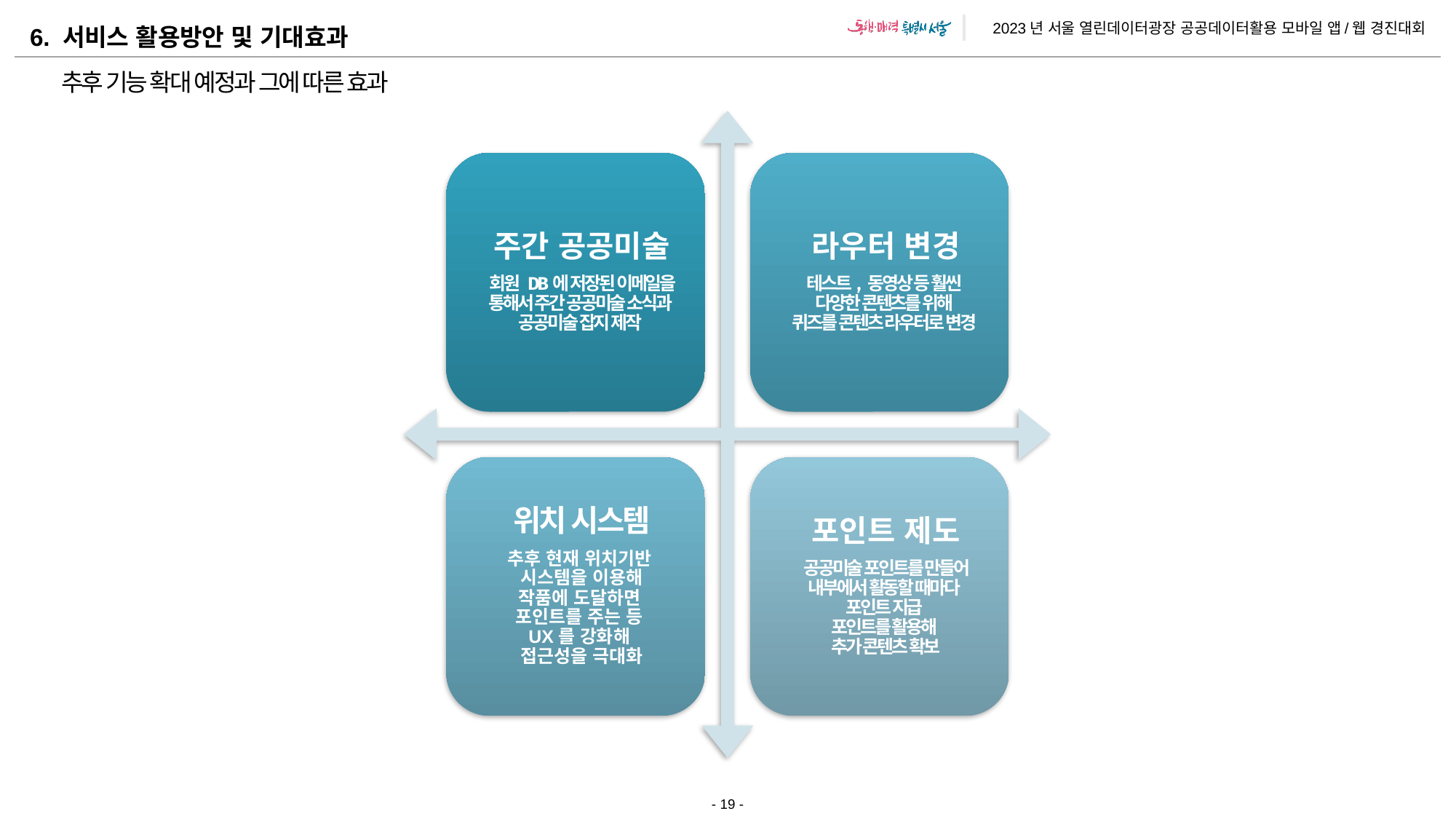

추후 기능 확대 예정과 그에 따른 효과
주간 공공미술
회원 DB에 저장된 이메일을 통해서 주간 공공미술 소식과
공공미술 잡지 제작
라우터 변경
테스트, 동영상 등 훨씬
다양한 콘텐츠를 위해
퀴즈를 콘텐츠 라우터로 변경
위치 시스템
추후 현재 위치기반
시스템을 이용해
작품에 도달하면
포인트를 주는 등
UX를 강화해
접근성을 극대화
포인트 제도
공공미술 포인트를 만들어 내부에서 활동할 때마다
포인트 지급
포인트를 활용해
추가 콘텐츠 확보